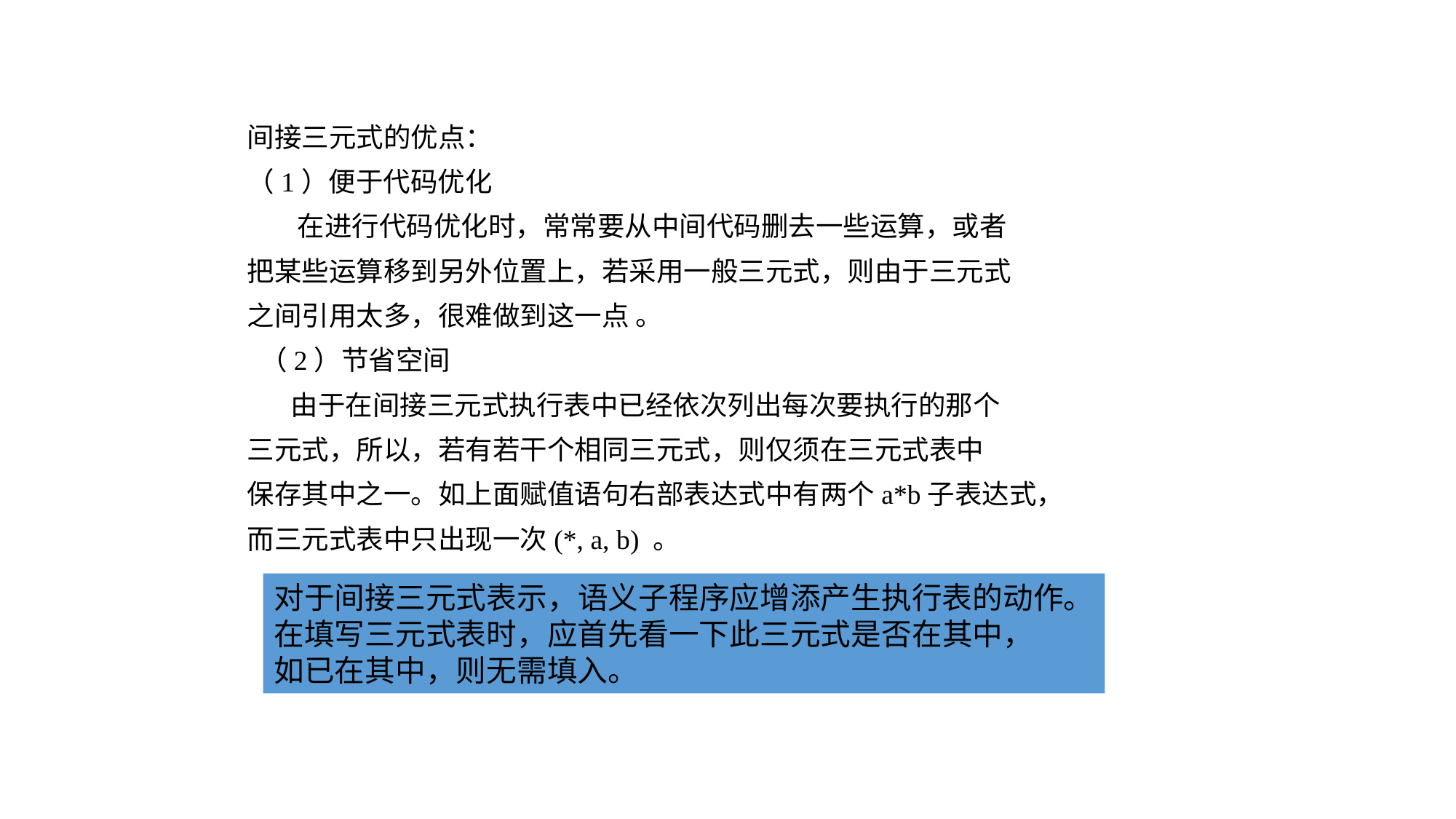

间接三元式的优点：
（1）便于代码优化
       在进行代码优化时，常常要从中间代码删去一些运算，或者
把某些运算移到另外位置上，若采用一般三元式，则由于三元式
之间引用太多，很难做到这一点 。
 （2）节省空间
      由于在间接三元式执行表中已经依次列出每次要执行的那个
三元式，所以，若有若干个相同三元式，则仅须在三元式表中
保存其中之一。如上面赋值语句右部表达式中有两个a*b子表达式，
而三元式表中只出现一次(*, a, b) 。
对于间接三元式表示，语义子程序应增添产生执行表的动作。
在填写三元式表时，应首先看一下此三元式是否在其中，
如已在其中，则无需填入。